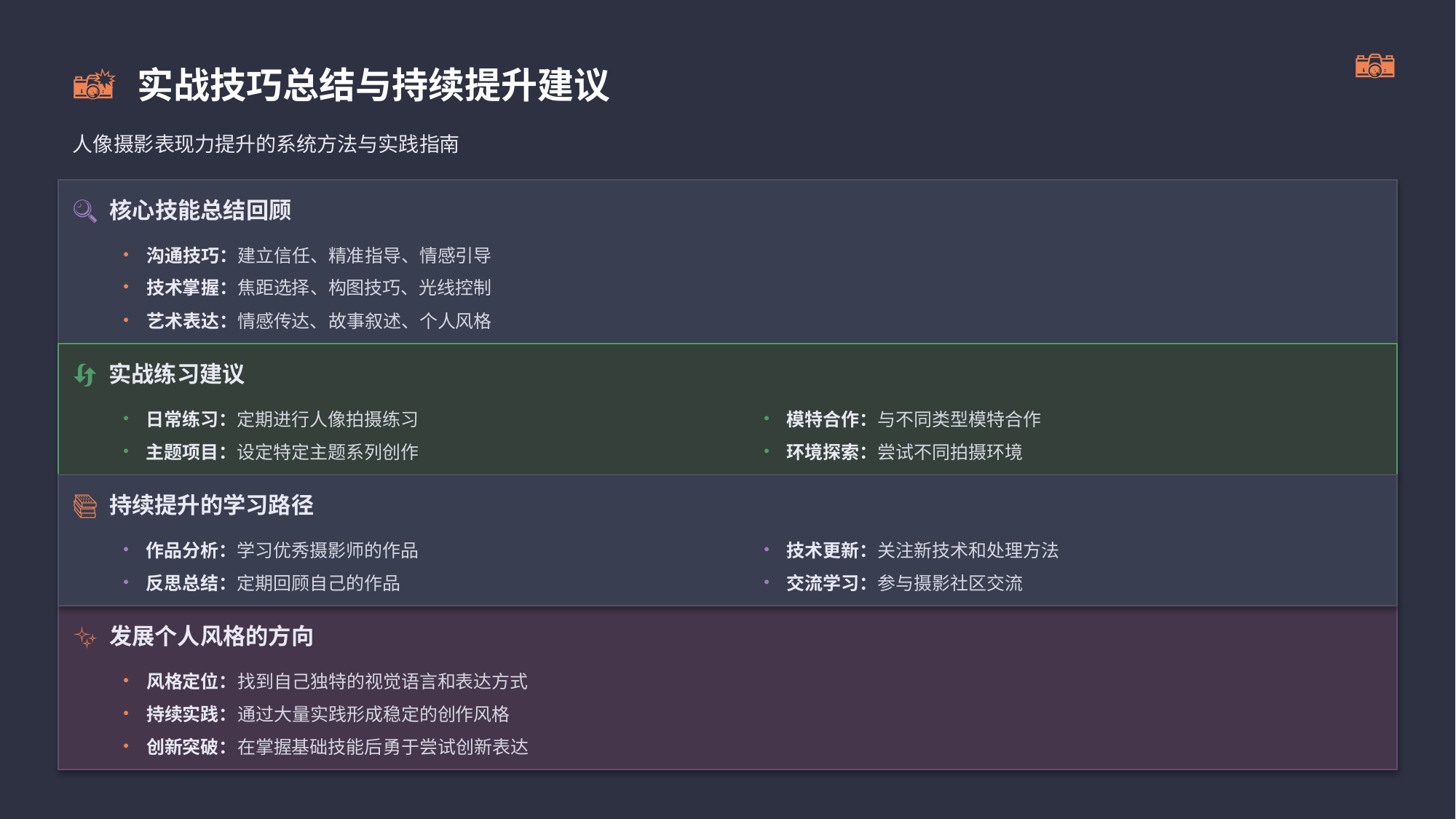

📸 实战技巧总结与持续提升建议
📷
人像摄影表现力提升的系统方法与实践指南

🔍 核心技能总结回顾
• 沟通技巧：建立信任、精准指导、情感引导
• 技术掌握：焦距选择、构图技巧、光线控制
• 艺术表达：情感传达、故事叙述、个人风格

🔄 实战练习建议
• 日常练习：定期进行人像拍摄练习
• 模特合作：与不同类型模特合作
• 主题项目：设定特定主题系列创作
• 环境探索：尝试不同拍摄环境

📚 持续提升的学习路径
• 作品分析：学习优秀摄影师的作品
• 技术更新：关注新技术和处理方法
• 反思总结：定期回顾自己的作品
• 交流学习：参与摄影社区交流

✨ 发展个人风格的方向
• 风格定位：找到自己独特的视觉语言和表达方式
• 持续实践：通过大量实践形成稳定的创作风格
• 创新突破：在掌握基础技能后勇于尝试创新表达